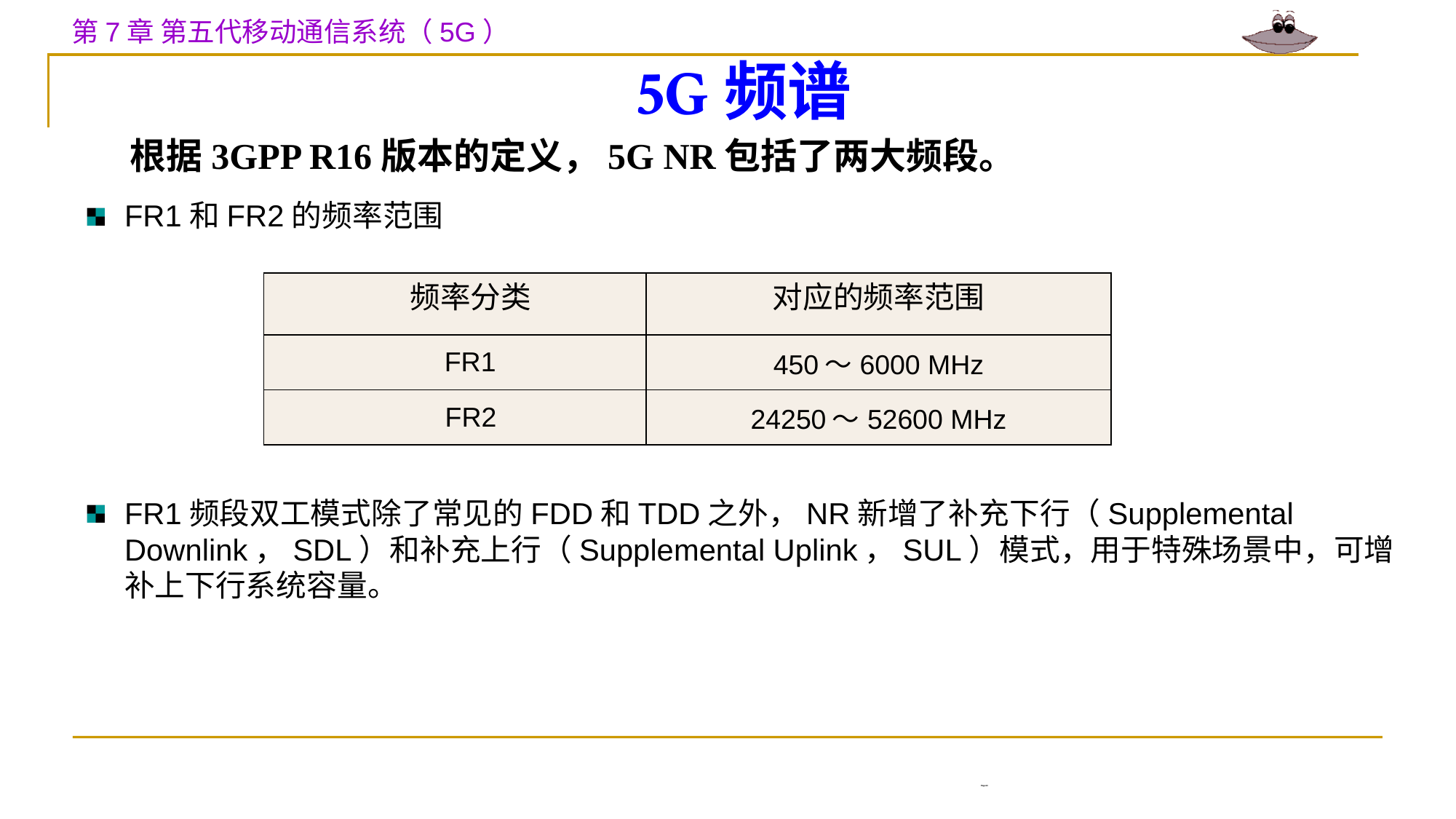

# 5G频谱
   根据3GPP R16版本的定义，5G NR包括了两大频段。
FR1和FR2的频率范围

FR1频段双工模式除了常见的FDD和TDD之外，NR新增了补充下行（Supplemental Downlink，SDL）和补充上行（Supplemental Uplink，SUL）模式，用于特殊场景中，可增补上下行系统容量。

| 频率分类 | 对应的频率范围 |
| --- | --- |
| FR1 | 450～6000 MHz |
| FR2 | 24250～52600 MHz |
Page13